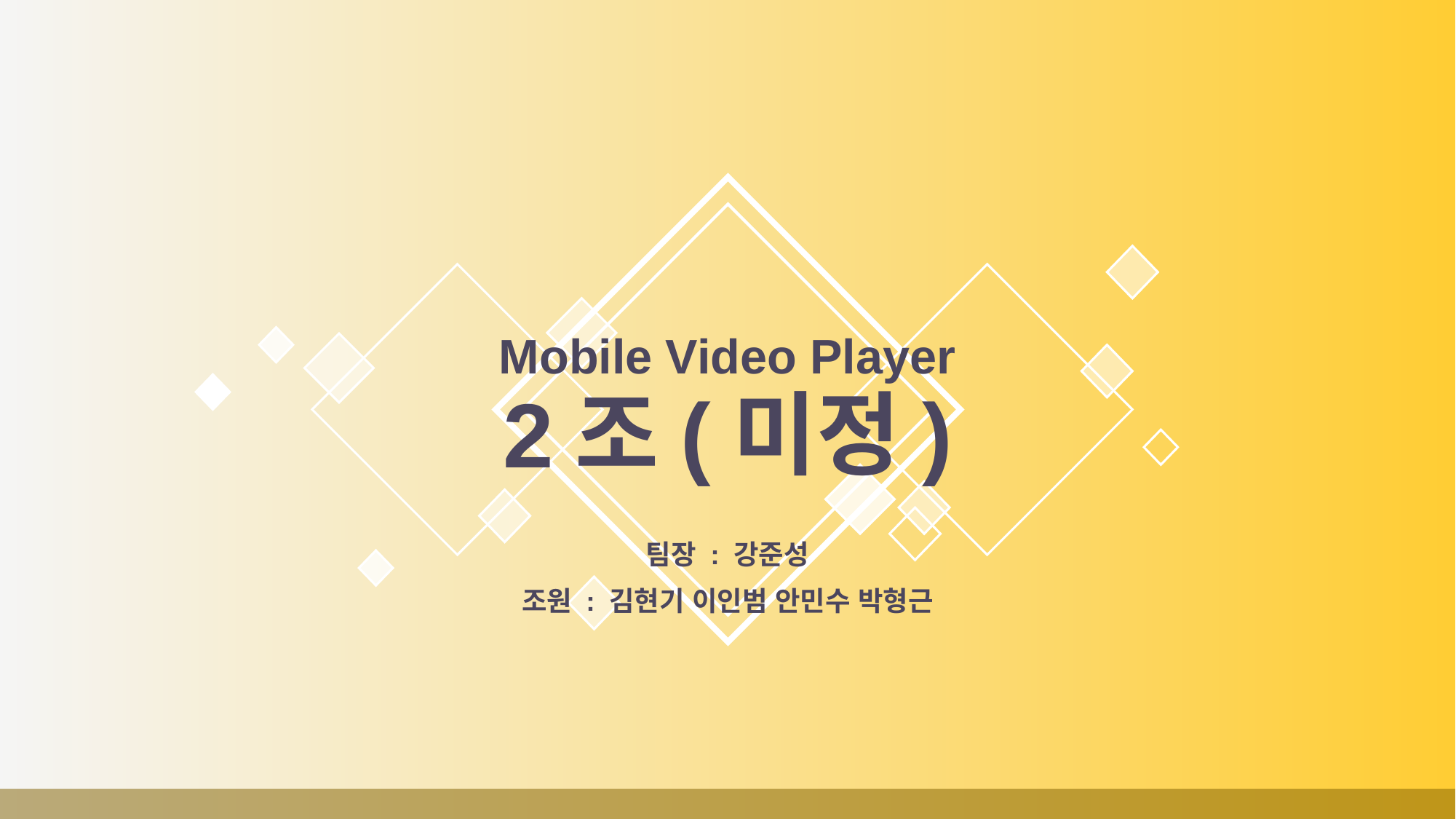

Mobile Video Player
2조(미정)
팀장 : 강준성
조원 : 김현기 이인범 안민수 박형근